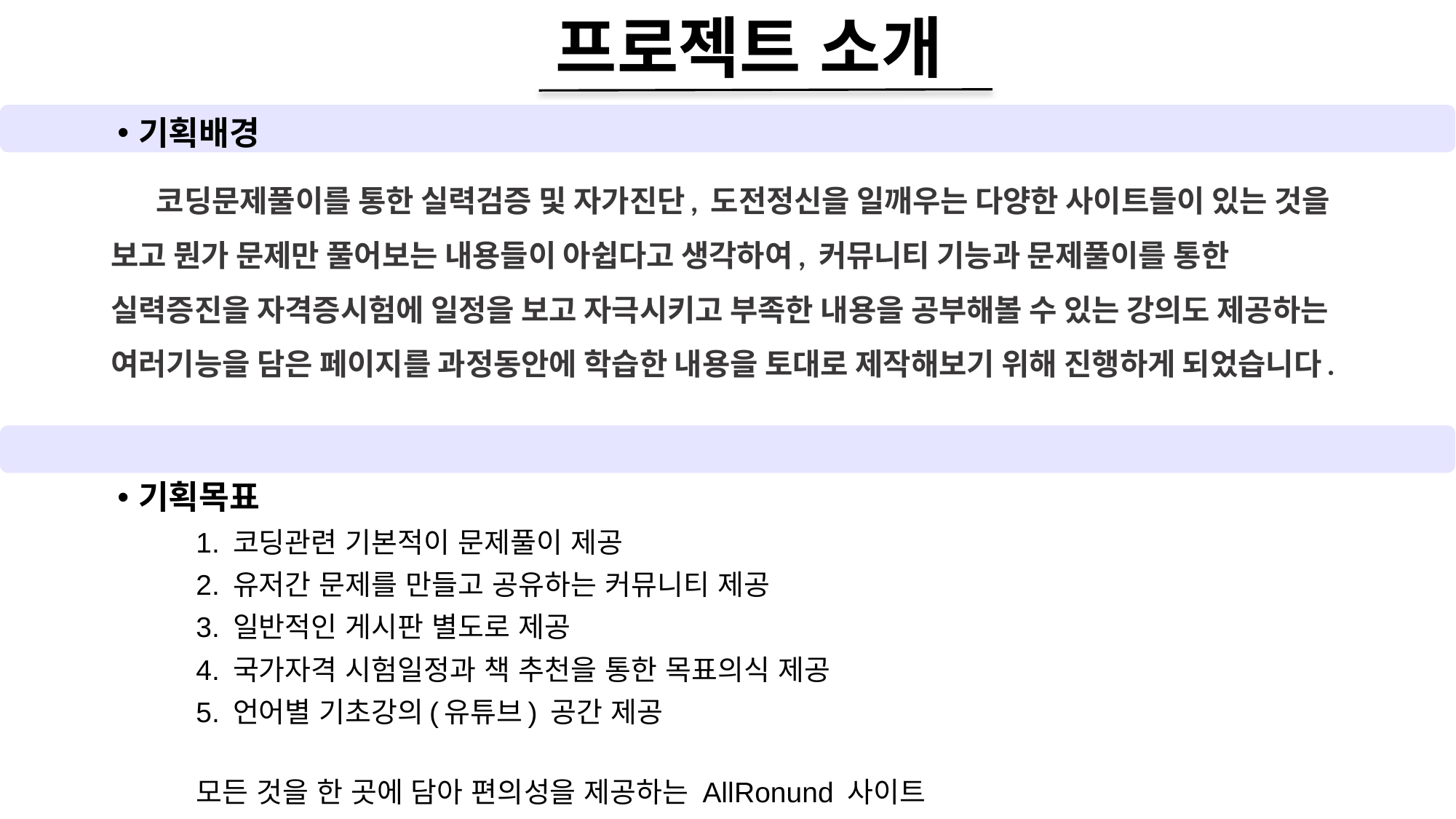

# 프로젝트 소개

기획배경
     코딩문제풀이를 통한 실력검증 및 자가진단, 도전정신을 일깨우는 다양한 사이트들이 있는 것을 보고 뭔가 문제만 풀어보는 내용들이 아쉽다고 생각하여, 커뮤니티 기능과 문제풀이를 통한 실력증진을 자격증시험에 일정을 보고 자극시키고 부족한 내용을 공부해볼 수 있는 강의도 제공하는 여러기능을 담은 페이지를 과정동안에 학습한 내용을 토대로 제작해보기 위해 진행하게 되었습니다.

기획목표
	1. 코딩관련 기본적이 문제풀이 제공
	2. 유저간 문제를 만들고 공유하는 커뮤니티 제공
	3. 일반적인 게시판 별도로 제공
	4. 국가자격 시험일정과 책 추천을 통한 목표의식 제공
	5. 언어별 기초강의(유튜브) 공간 제공

	모든 것을 한 곳에 담아 편의성을 제공하는 AllRonund 사이트